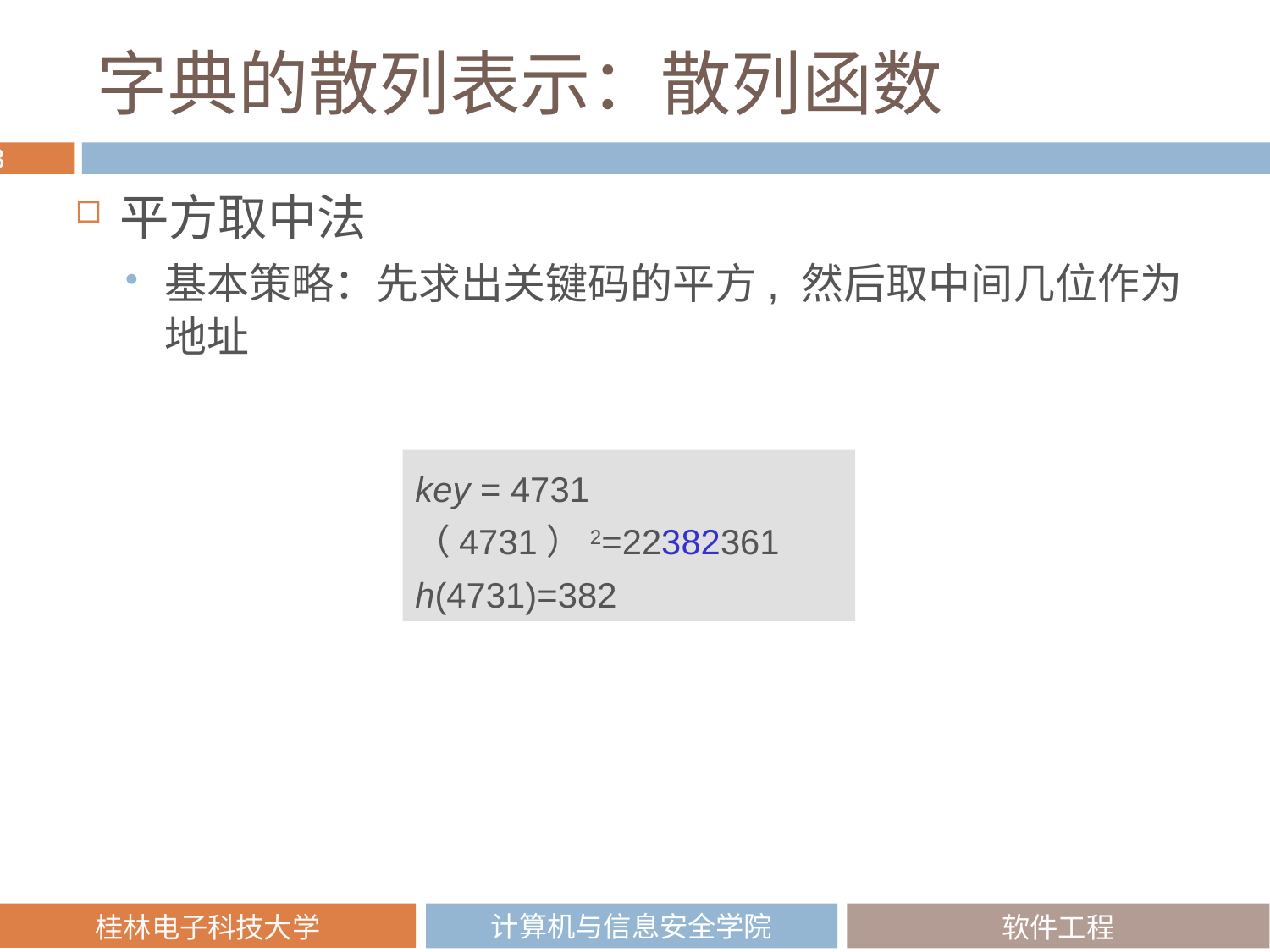

# 字典的散列表示：散列函数
平方取中法
基本策略：先求出关键码的平方, 然后取中间几位作为地址
key = 4731
（4731）2=22382361
h(4731)=382